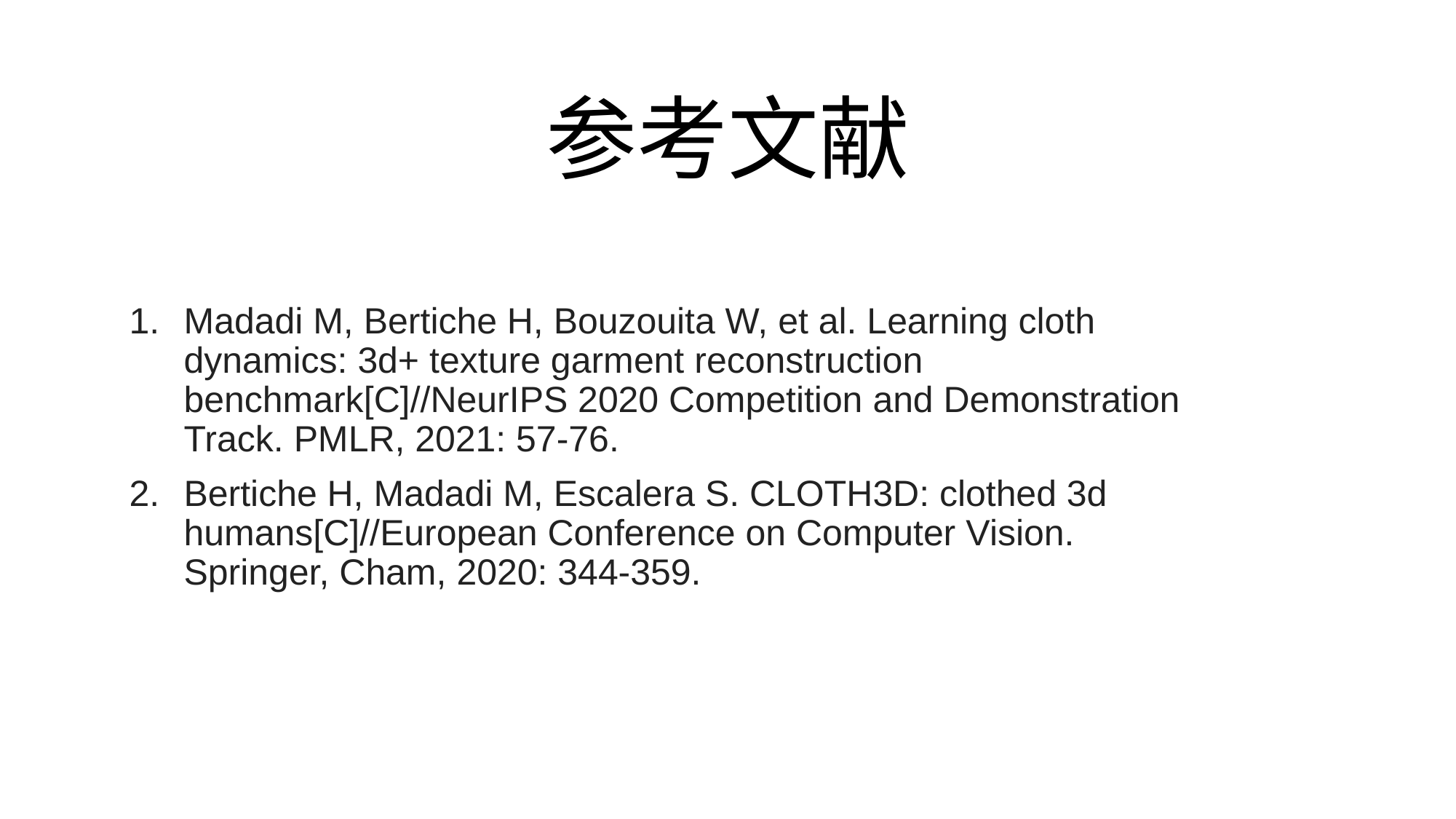

# 参考文献
Madadi M, Bertiche H, Bouzouita W, et al. Learning cloth dynamics: 3d+ texture garment reconstruction benchmark[C]//NeurIPS 2020 Competition and Demonstration Track. PMLR, 2021: 57-76.
Bertiche H, Madadi M, Escalera S. CLOTH3D: clothed 3d humans[C]//European Conference on Computer Vision. Springer, Cham, 2020: 344-359.